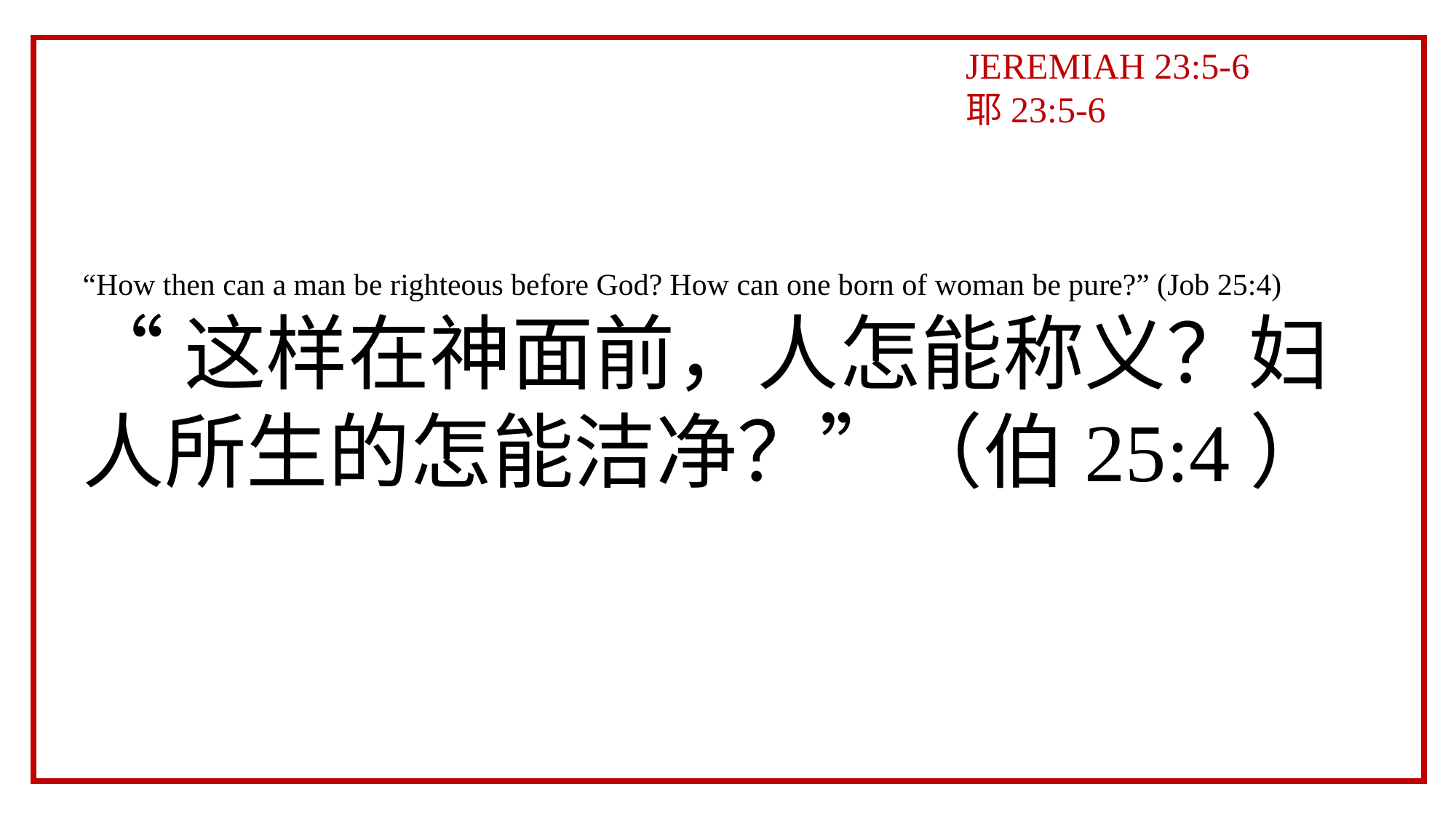

JEREMIAH 23:5-6
耶23:5-6
“How then can a man be righteous before God? How can one born of woman be pure?” (Job 25:4)
“这样在神面前，人怎能称义？妇人所生的怎能洁净？”（伯25:4）